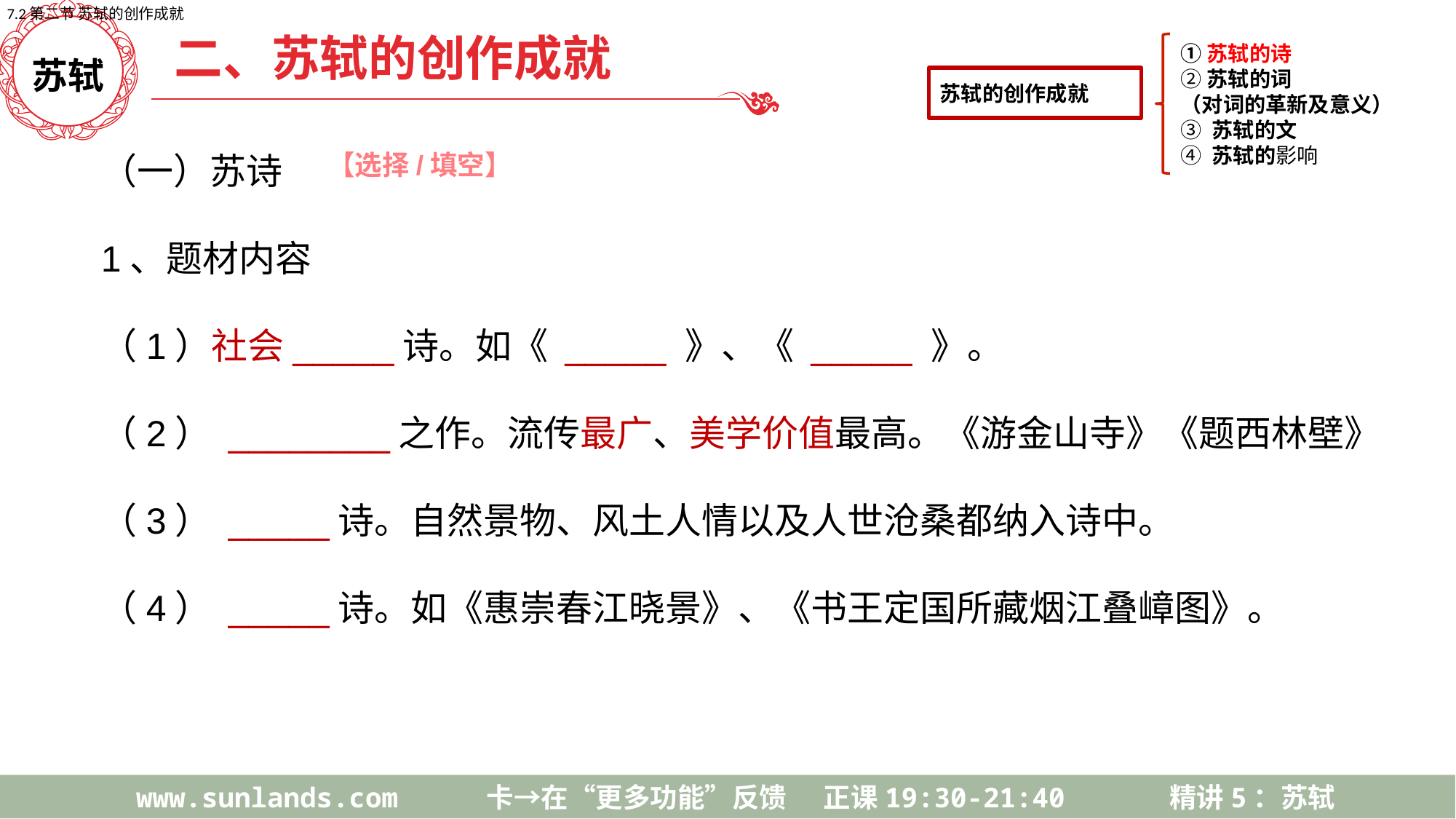

7.2第二节 苏轼的创作成就

二、苏轼的创作成就

苏轼的创作成就
①苏轼的诗
②苏轼的词
（对词的革新及意义）
③ 苏轼的文
④ 苏轼的影响
苏轼

（一）苏诗
1、题材内容
（1）社会_____诗。如《 _____ 》、《 _____ 》。
（2） ________之作。流传最广、美学价值最高。《游金山寺》《题西林壁》
（3） _____诗。自然景物、风土人情以及人世沧桑都纳入诗中。
（4） _____诗。如《惠崇春江晓景》、《书王定国所藏烟江叠嶂图》。
【选择/填空】